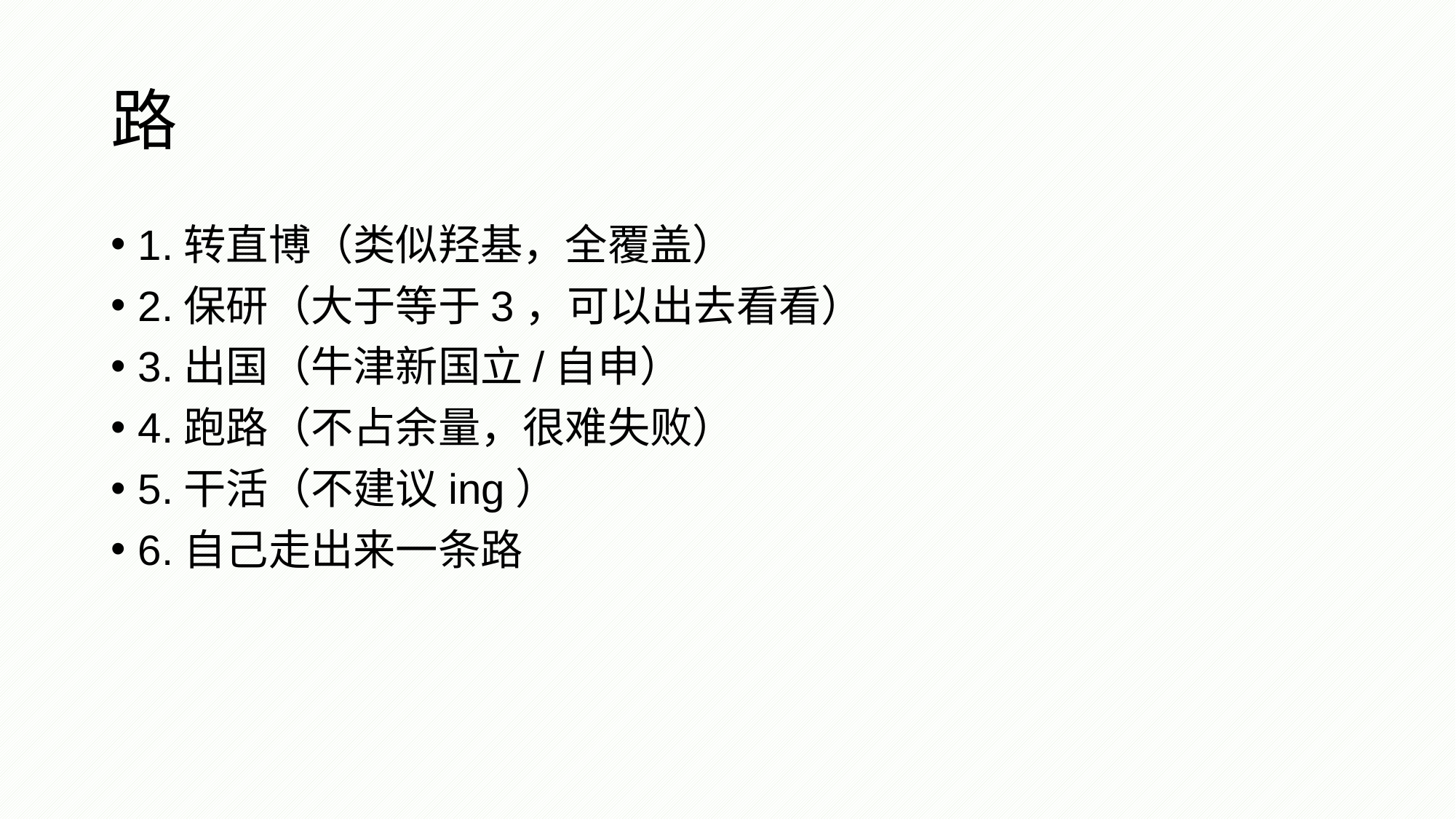

# 路
1.转直博（类似羟基，全覆盖）
2.保研（大于等于3，可以出去看看）
3.出国（牛津新国立/自申）
4.跑路（不占余量，很难失败）
5.干活（不建议ing）
6.自己走出来一条路